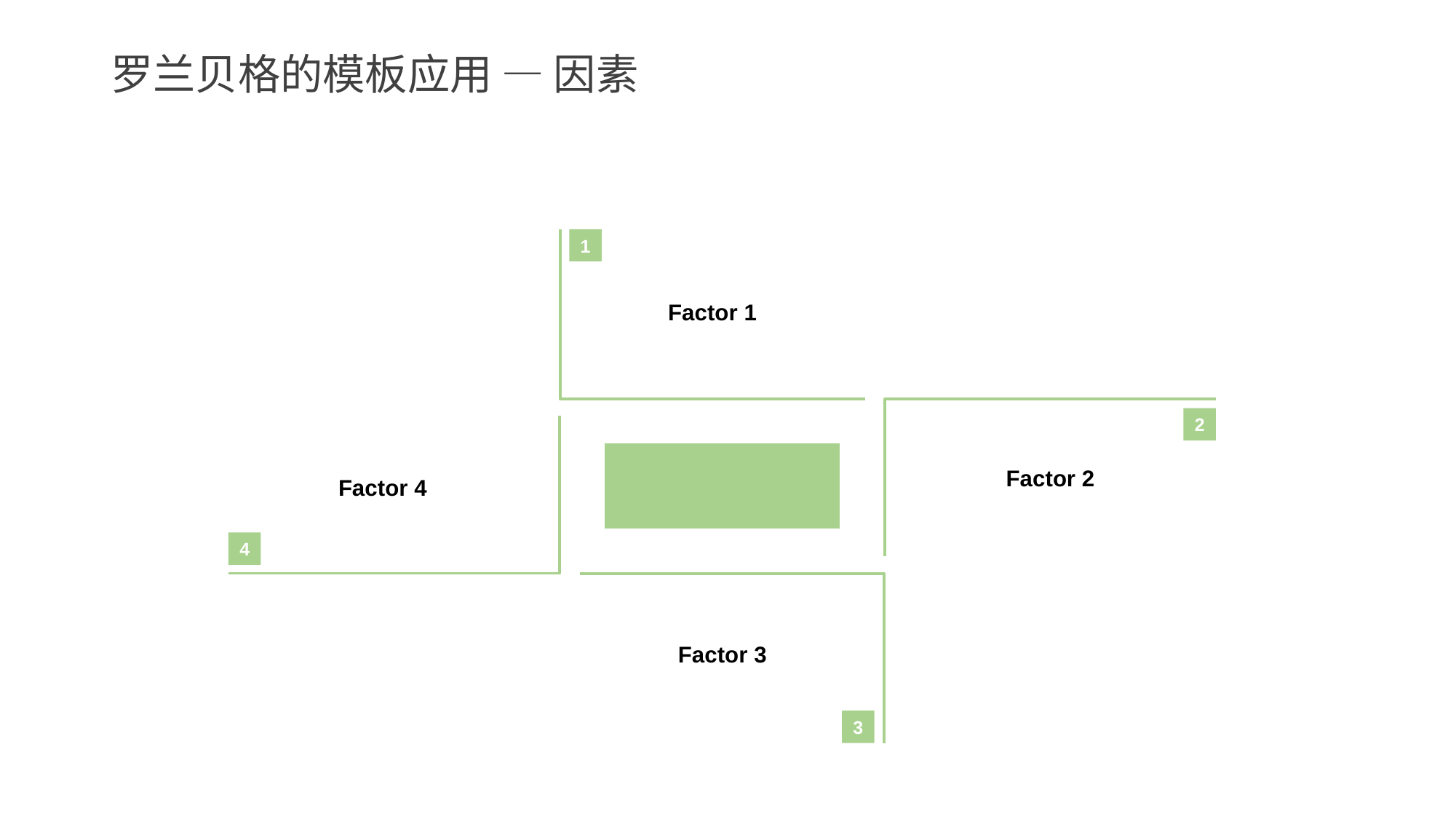

# 罗兰贝格的模板应用 — 因素

1
Factor 1

2

Factor 2
Factor 4
4

Factor 3
3